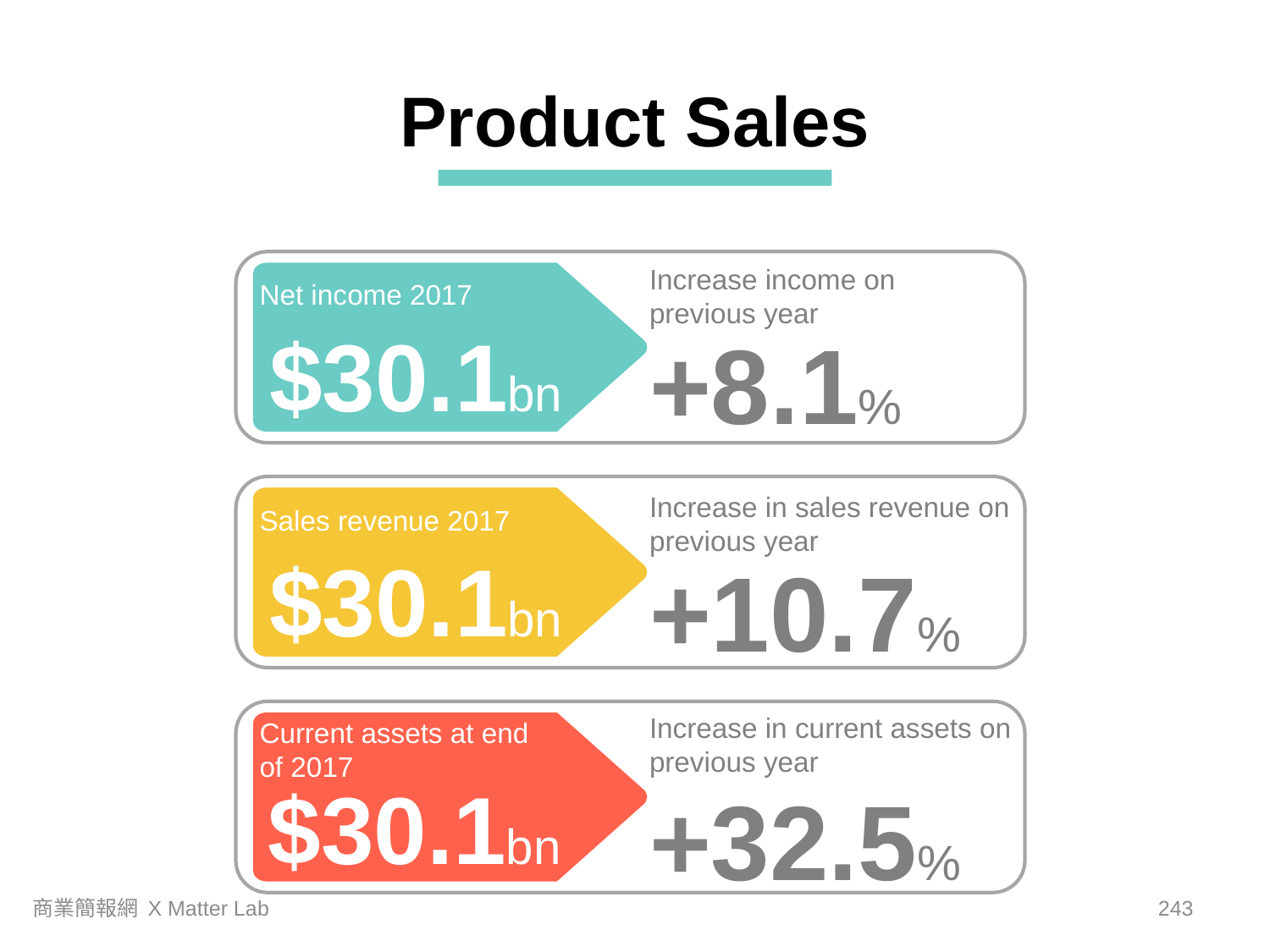

Product Sales

Increase income on previous year
Net income 2017
$30.1bn
+8.1%

Increase in sales revenue on previous year
Sales revenue 2017
$30.1bn
+10.7%

Increase in current assets on previous year
Current assets at end of 2017
$30.1bn
+32.5%
商業簡報網 X Matter Lab
243